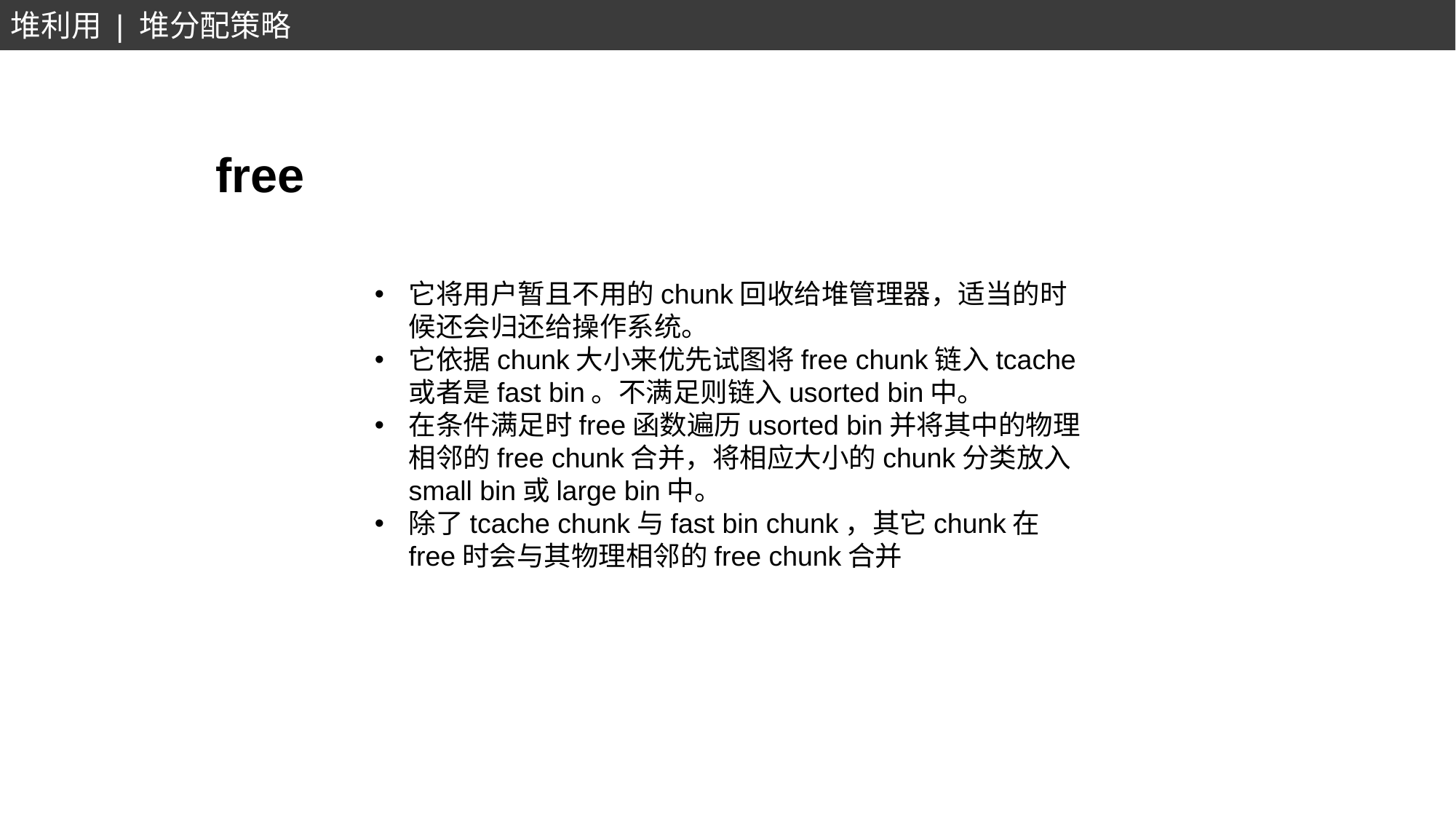

堆利用 | 堆分配策略
free
它将用户暂且不用的chunk回收给堆管理器，适当的时候还会归还给操作系统。
它依据chunk大小来优先试图将free chunk链入tcache或者是fast bin。不满足则链入usorted bin中。
在条件满足时free函数遍历usorted bin并将其中的物理相邻的free chunk合并，将相应大小的chunk分类放入small bin或large bin中。
除了tcache chunk与fast bin chunk，其它chunk在free时会与其物理相邻的free chunk合并